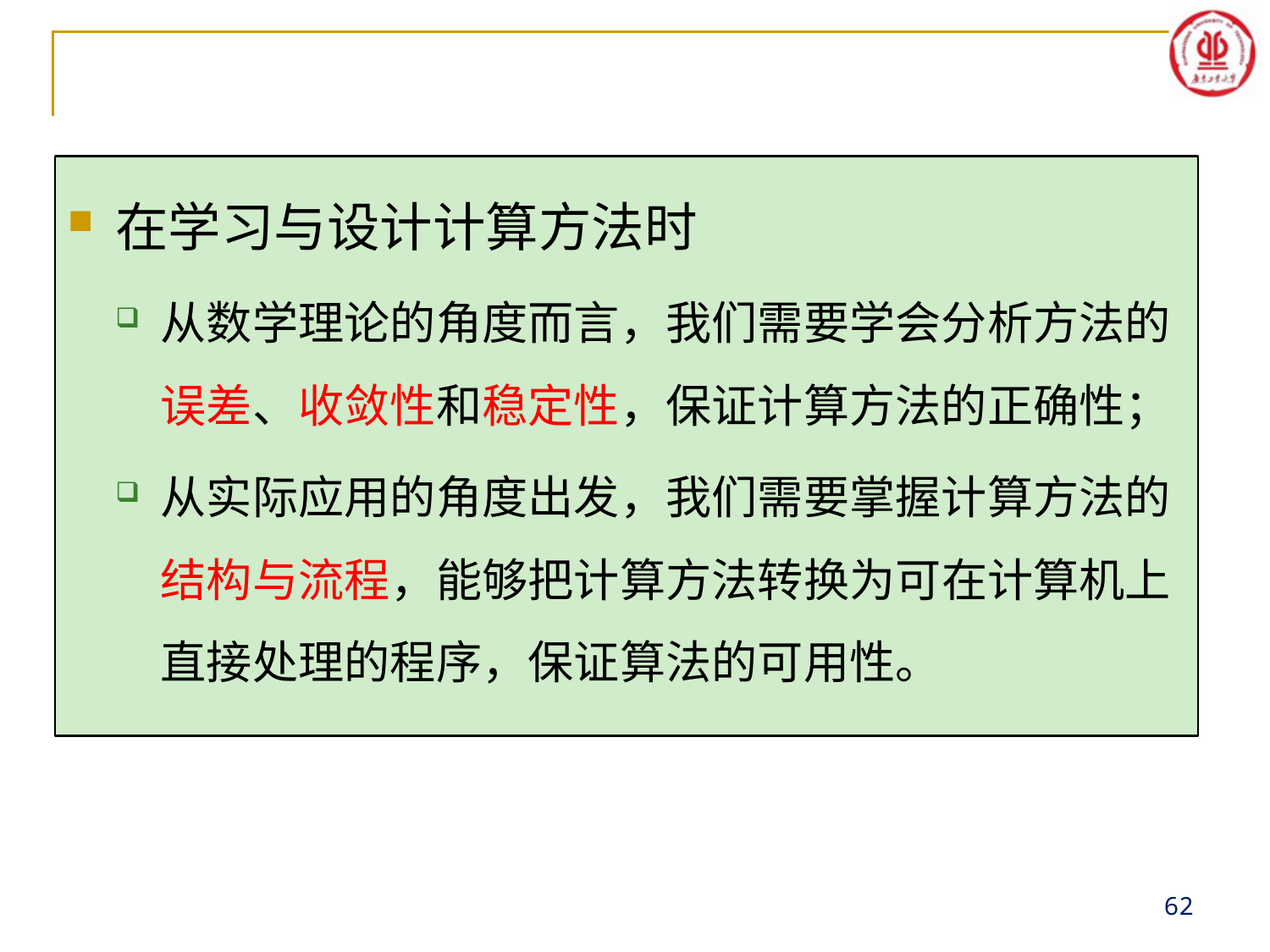

在学习与设计计算方法时
从数学理论的角度而言，我们需要学会分析方法的误差、收敛性和稳定性，保证计算方法的正确性；
从实际应用的角度出发，我们需要掌握计算方法的结构与流程，能够把计算方法转换为可在计算机上直接处理的程序，保证算法的可用性。
62